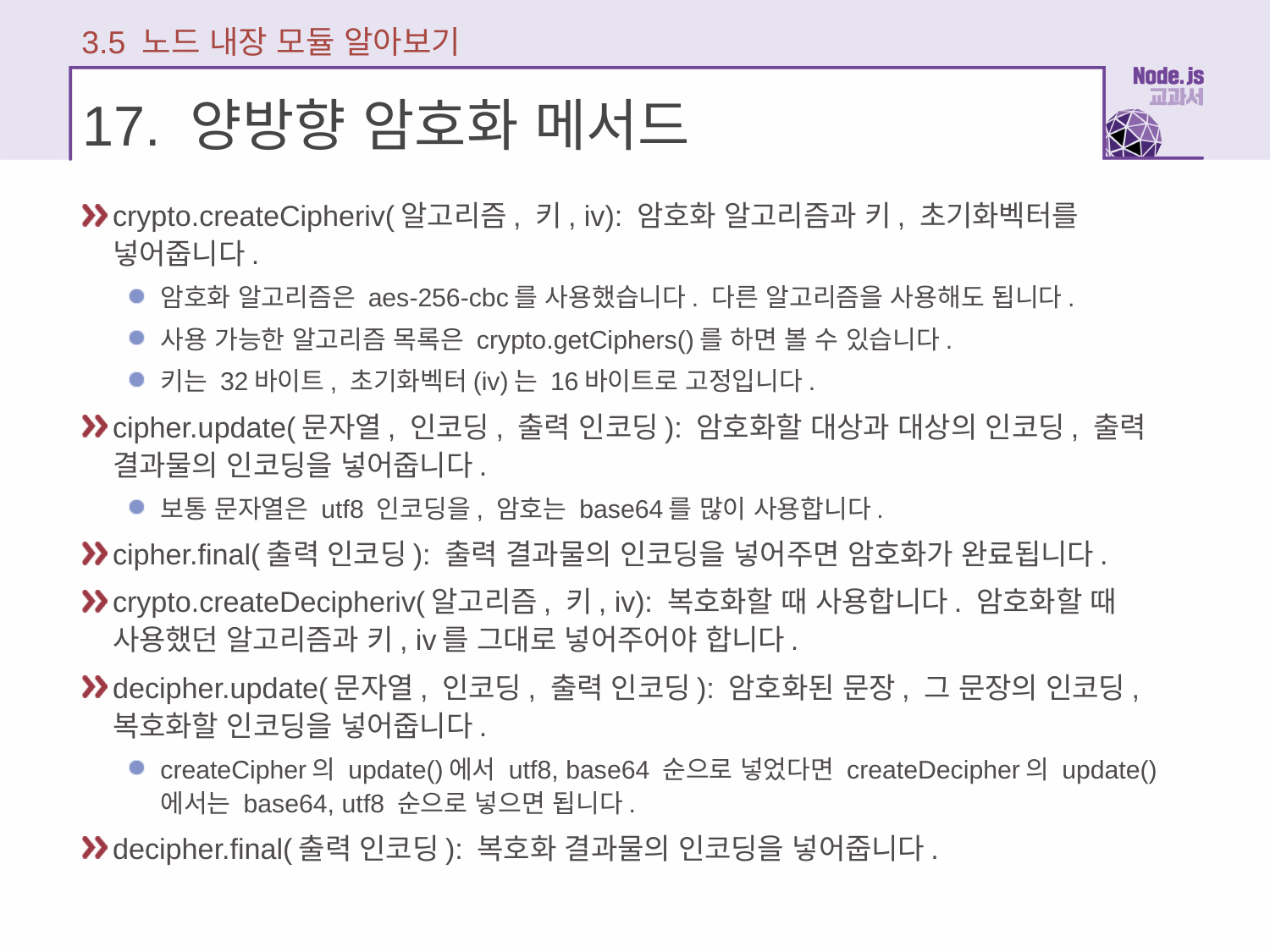

3.5 노드 내장 모듈 알아보기
# 17. 양방향 암호화 메서드
crypto.createCipheriv(알고리즘, 키, iv): 암호화 알고리즘과 키, 초기화벡터를 넣어줍니다.
암호화 알고리즘은 aes-256-cbc를 사용했습니다. 다른 알고리즘을 사용해도 됩니다.
사용 가능한 알고리즘 목록은 crypto.getCiphers()를 하면 볼 수 있습니다.
키는 32바이트, 초기화벡터(iv)는 16바이트로 고정입니다.
cipher.update(문자열, 인코딩, 출력 인코딩): 암호화할 대상과 대상의 인코딩, 출력 결과물의 인코딩을 넣어줍니다.
보통 문자열은 utf8 인코딩을, 암호는 base64를 많이 사용합니다.
cipher.final(출력 인코딩): 출력 결과물의 인코딩을 넣어주면 암호화가 완료됩니다.
crypto.createDecipheriv(알고리즘, 키, iv): 복호화할 때 사용합니다. 암호화할 때 사용했던 알고리즘과 키, iv를 그대로 넣어주어야 합니다.
decipher.update(문자열, 인코딩, 출력 인코딩): 암호화된 문장, 그 문장의 인코딩, 복호화할 인코딩을 넣어줍니다.
createCipher의 update()에서 utf8, base64 순으로 넣었다면 createDecipher의 update()에서는 base64, utf8 순으로 넣으면 됩니다.
decipher.final(출력 인코딩): 복호화 결과물의 인코딩을 넣어줍니다.